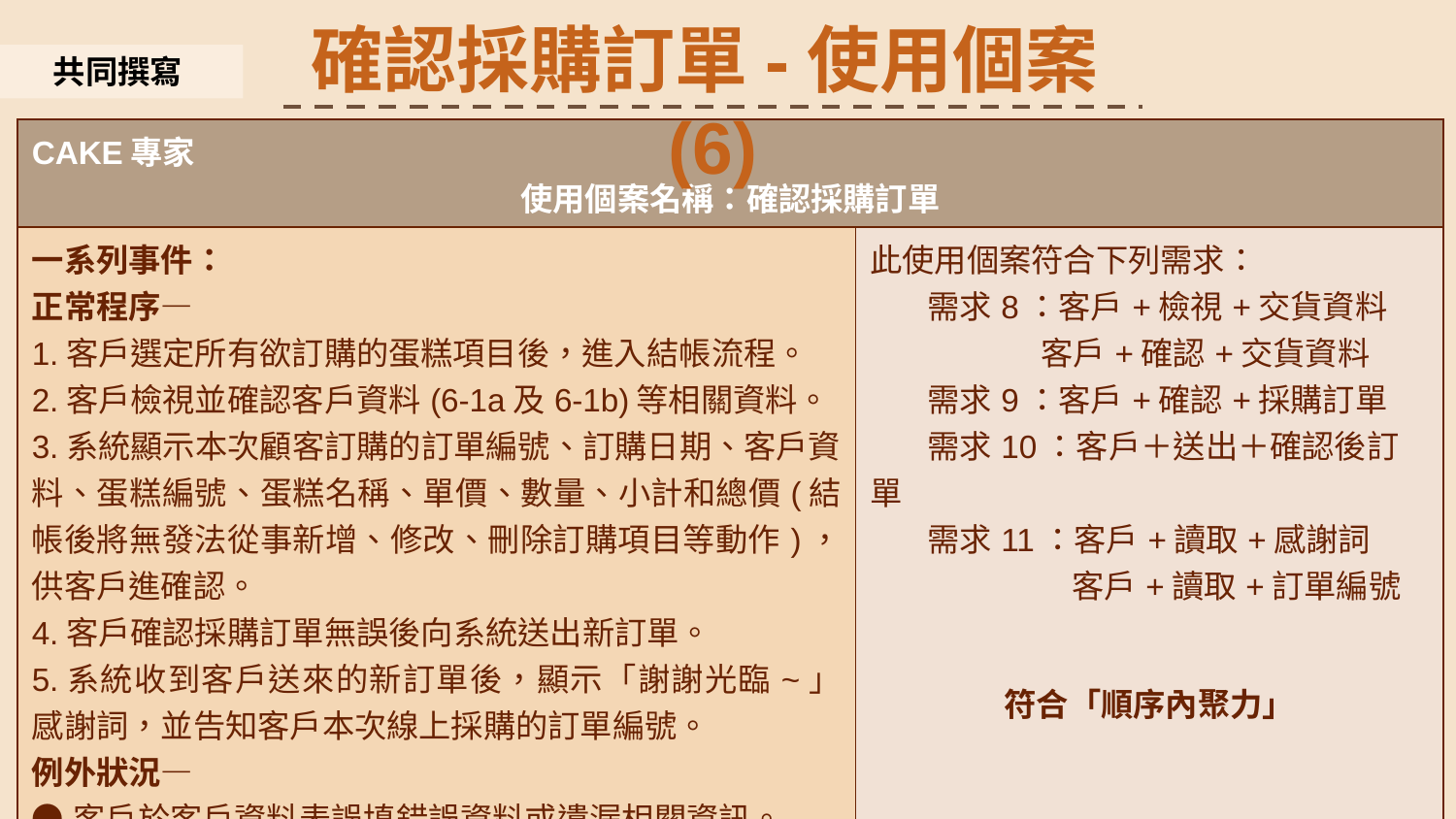

確認採購訂單-使用個案(6)

共同撰寫
| CAKE專家 使用個案名稱：確認採購訂單 |  |
| --- | --- |
| 一系列事件： 正常程序— 1.客戶選定所有欲訂購的蛋糕項目後，進入結帳流程。 2.客戶檢視並確認客戶資料(6-1a及6-1b)等相關資料。 3.系統顯示本次顧客訂購的訂單編號、訂購日期、客戶資料、蛋糕編號、蛋糕名稱、單價、數量、小計和總價(結帳後將無發法從事新增、修改、刪除訂購項目等動作)，供客戶進確認。 4.客戶確認採購訂單無誤後向系統送出新訂單。 5.系統收到客戶送來的新訂單後，顯示「謝謝光臨~」感謝詞，並告知客戶本次線上採購的訂單編號。 例外狀況— ●客戶於客戶資料表誤填錯誤資料或遺漏相關資訊。 客戶得以在訂單送出前，重新填入正確資料。 | 此使用個案符合下列需求： 需求8：客戶+檢視+交貨資料 客戶+確認+交貨資料 需求9：客戶+確認+採購訂單 需求10：客戶＋送出＋確認後訂單 需求11：客戶+讀取+感謝詞 客戶+讀取+訂單編號 符合「順序內聚力」 |
143